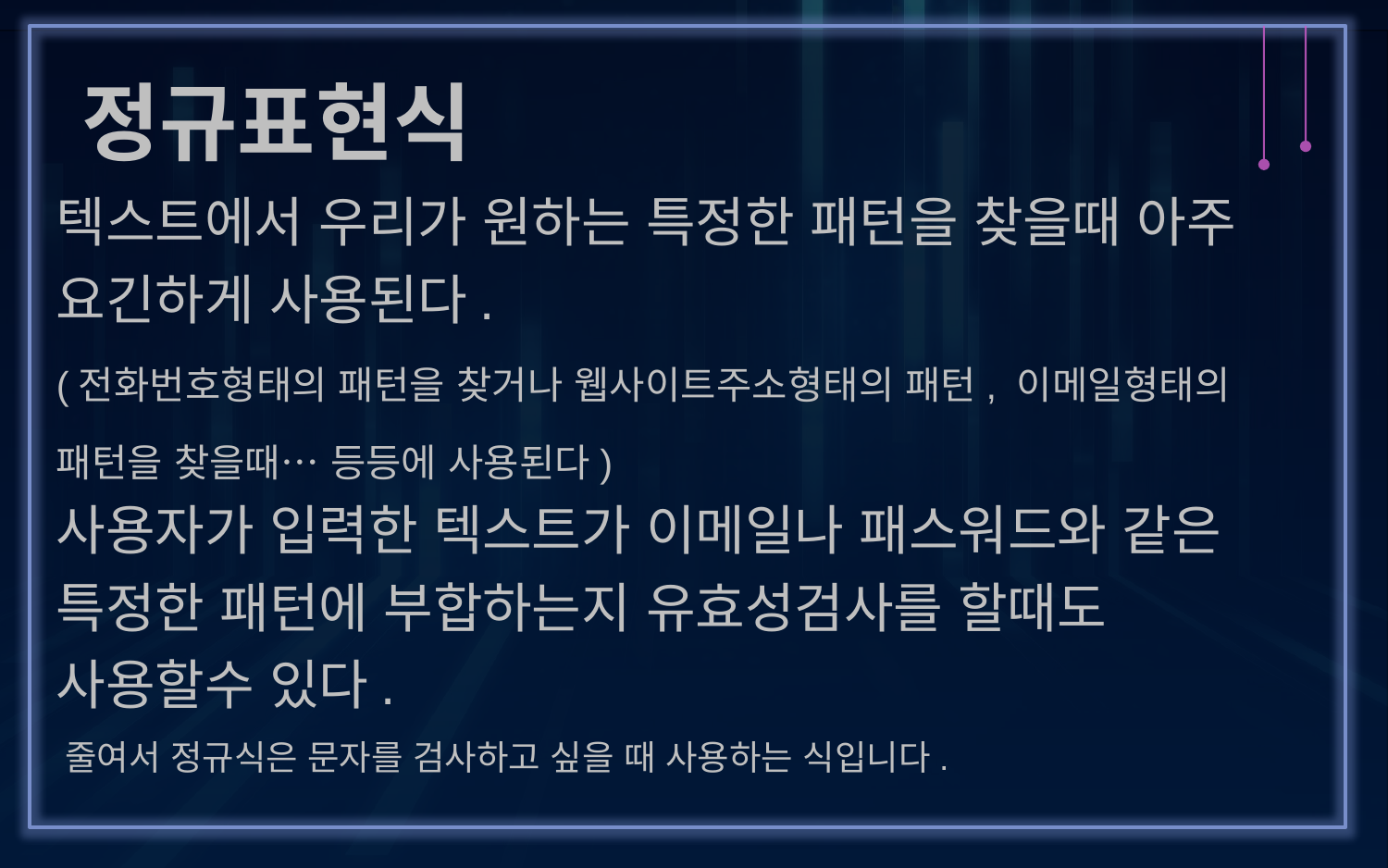

정규표현식
# 텍스트에서 우리가 원하는 특정한 패턴을 찾을때 아주 요긴하게 사용된다. (전화번호형태의 패턴을 찾거나 웹사이트주소형태의 패턴, 이메일형태의 패턴을 찾을때… 등등에 사용된다) 사용자가 입력한 텍스트가 이메일나 패스워드와 같은 특정한 패턴에 부합하는지 유효성검사를 할때도 사용할수 있다.
줄여서 정규식은 문자를 검사하고 싶을 때 사용하는 식입니다.